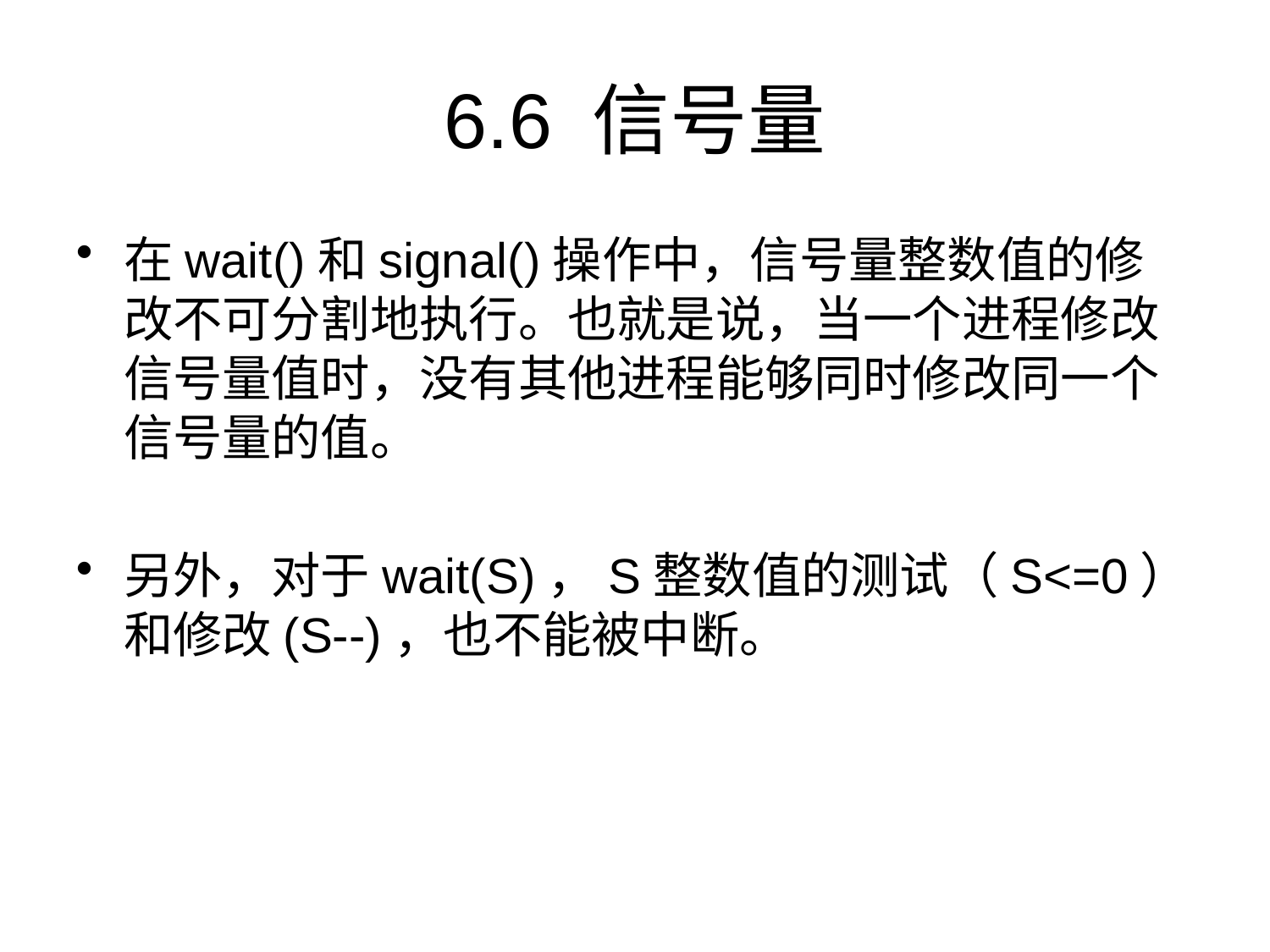

# 6.6 信号量
在wait()和signal()操作中，信号量整数值的修改不可分割地执行。也就是说，当一个进程修改信号量值时，没有其他进程能够同时修改同一个信号量的值。

另外，对于wait(S)，S整数值的测试（S<=0）和修改(S--)，也不能被中断。